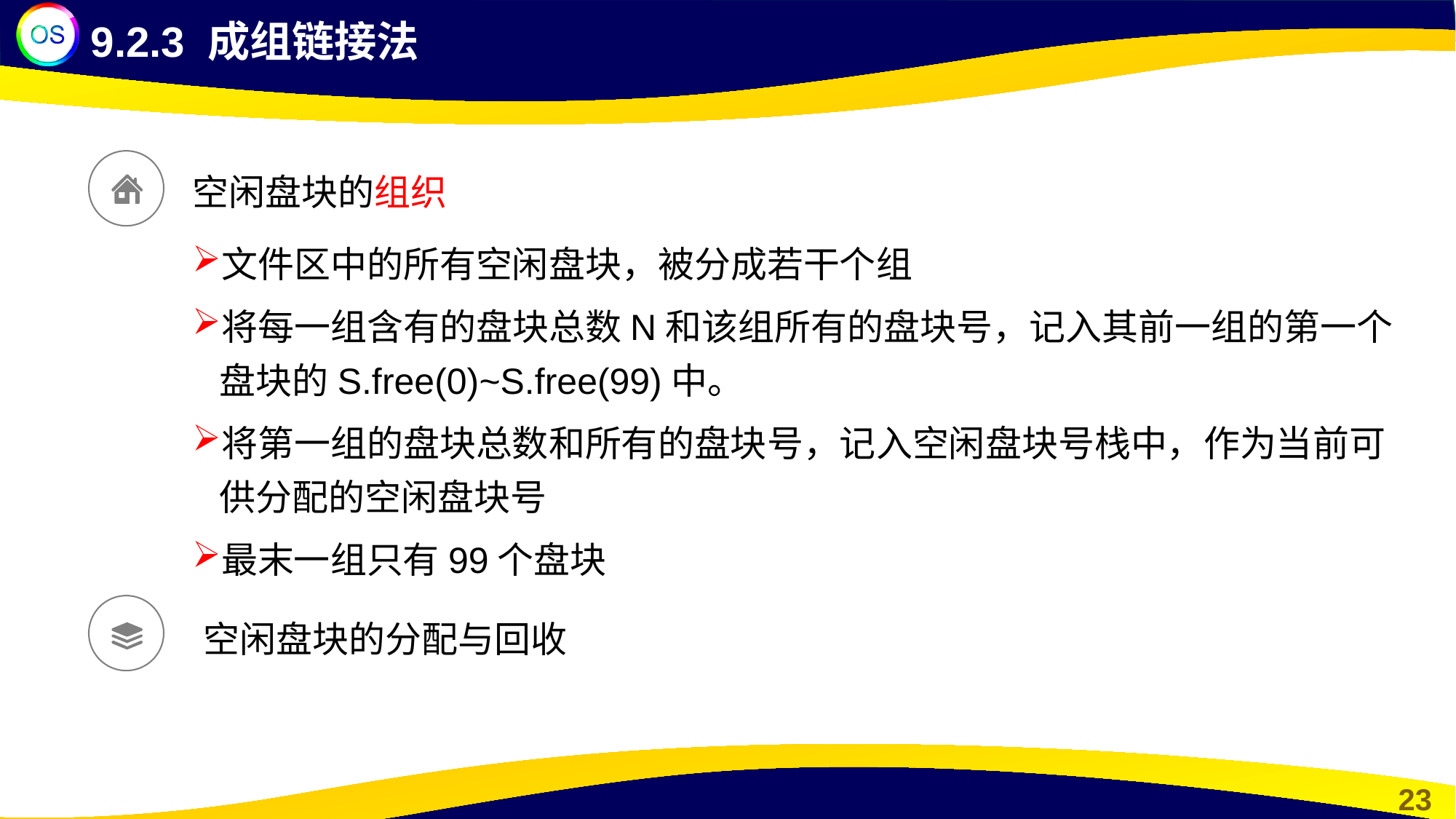

9.2.3 成组链接法

空闲盘块的组织

文件区中的所有空闲盘块，被分成若干个组
将每一组含有的盘块总数N和该组所有的盘块号，记入其前一组的第一个盘块的S.free(0)~S.free(99)中。
将第一组的盘块总数和所有的盘块号，记入空闲盘块号栈中，作为当前可供分配的空闲盘块号
最末一组只有99个盘块

空闲盘块的分配与回收